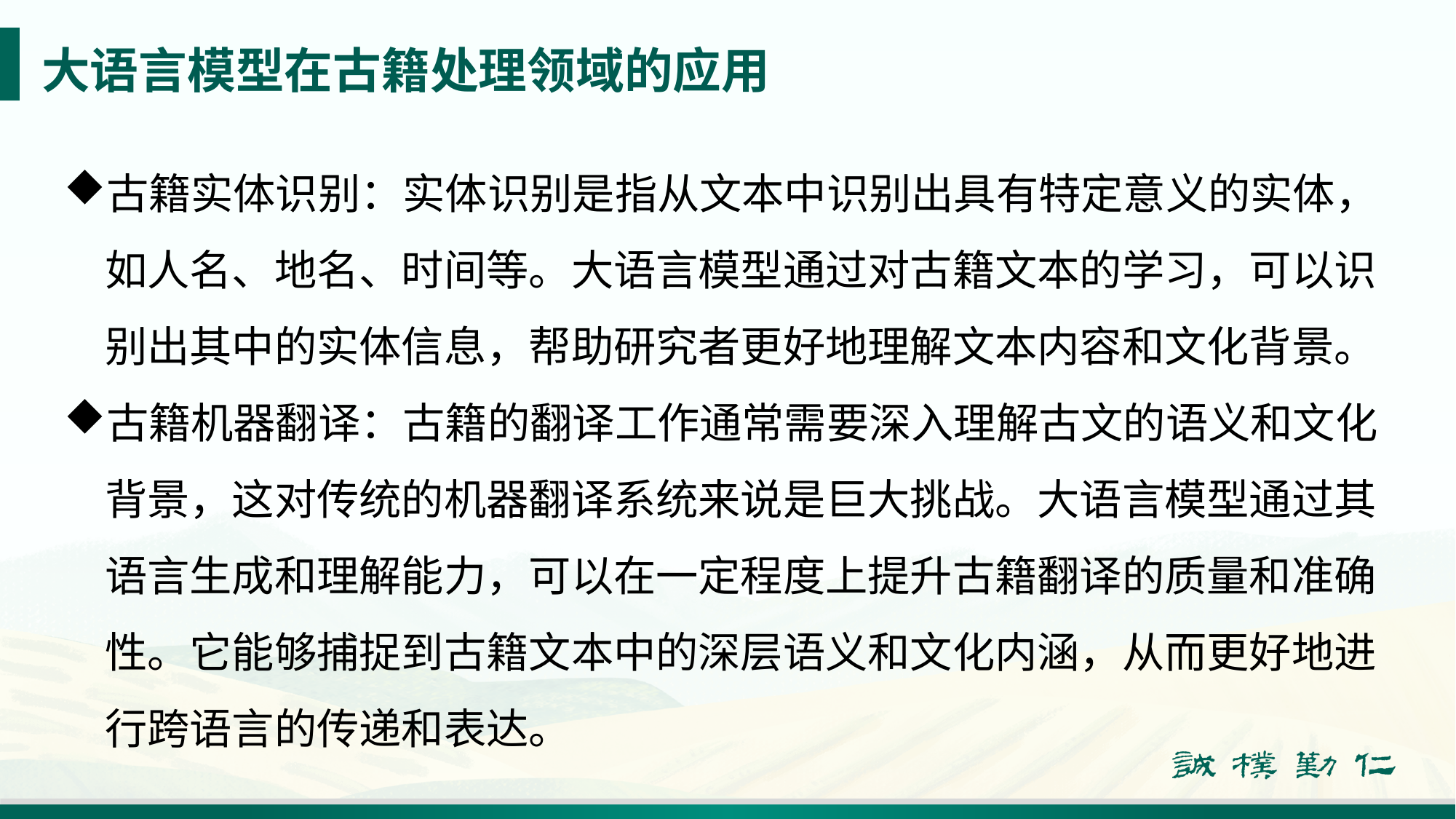

大语言模型在古籍处理领域的应用
古籍实体识别：实体识别是指从文本中识别出具有特定意义的实体，如人名、地名、时间等。大语言模型通过对古籍文本的学习，可以识别出其中的实体信息，帮助研究者更好地理解文本内容和文化背景。
古籍机器翻译：古籍的翻译工作通常需要深入理解古文的语义和文化背景，这对传统的机器翻译系统来说是巨大挑战。大语言模型通过其语言生成和理解能力，可以在一定程度上提升古籍翻译的质量和准确性。它能够捕捉到古籍文本中的深层语义和文化内涵，从而更好地进行跨语言的传递和表达。